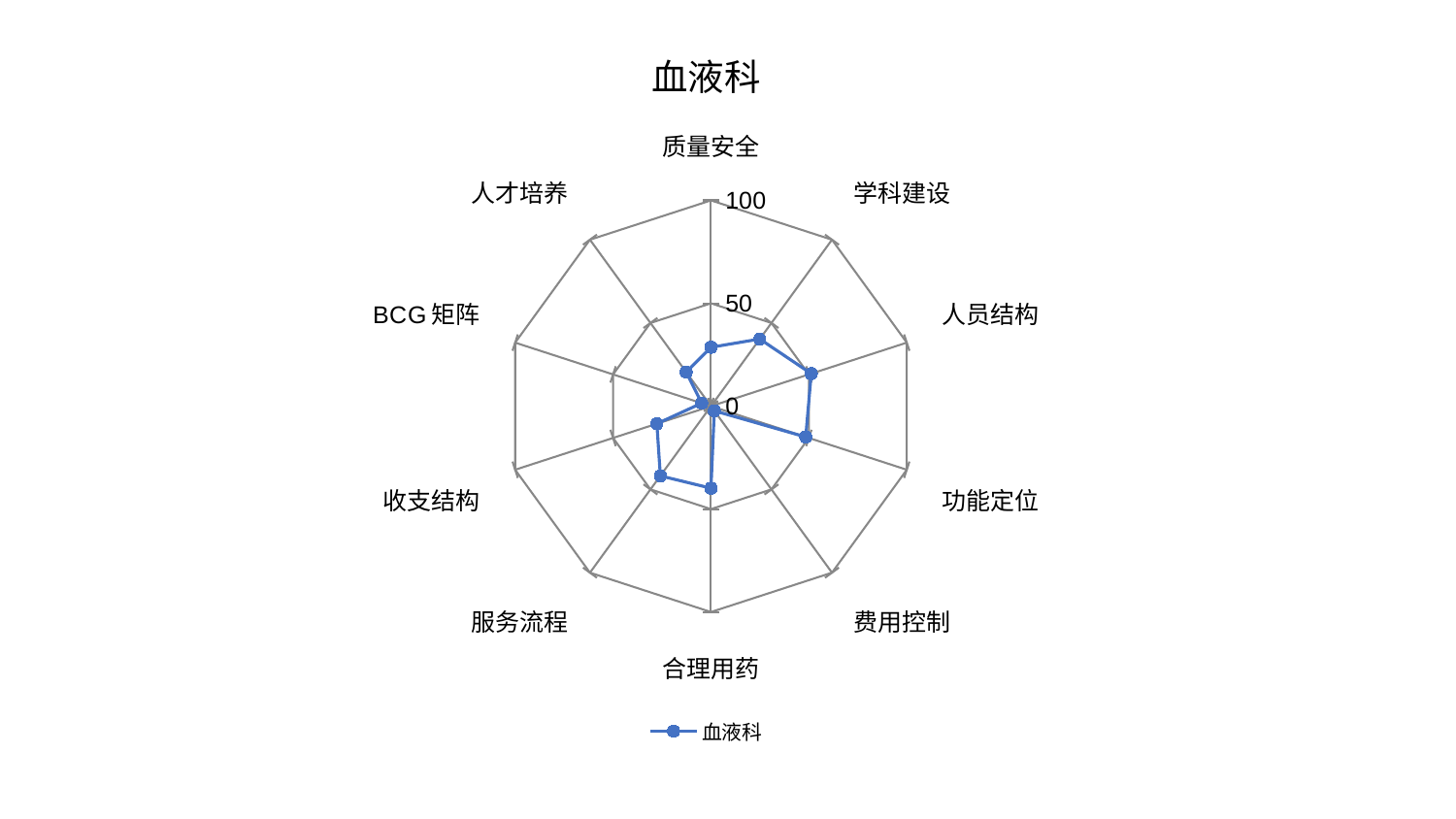

### Chart: 血液科

| Category | 血液科 |
|---|---|
| 质量安全 | 28.641461325560964 |
| 学科建设 | 40.33112793794832 |
| 人员结构 | 51.2232244084562 |
| 功能定位 | 48.40832023222393 |
| 费用控制 | 2.7878019235953535 |
| 合理用药 | 39.840284597006246 |
| 服务流程 | 41.84667272338921 |
| 收支结构 | 27.65747670461784 |
| BCG矩阵 | 4.738218781908539 |
| 人才培养 | 20.513571062512337 |
132